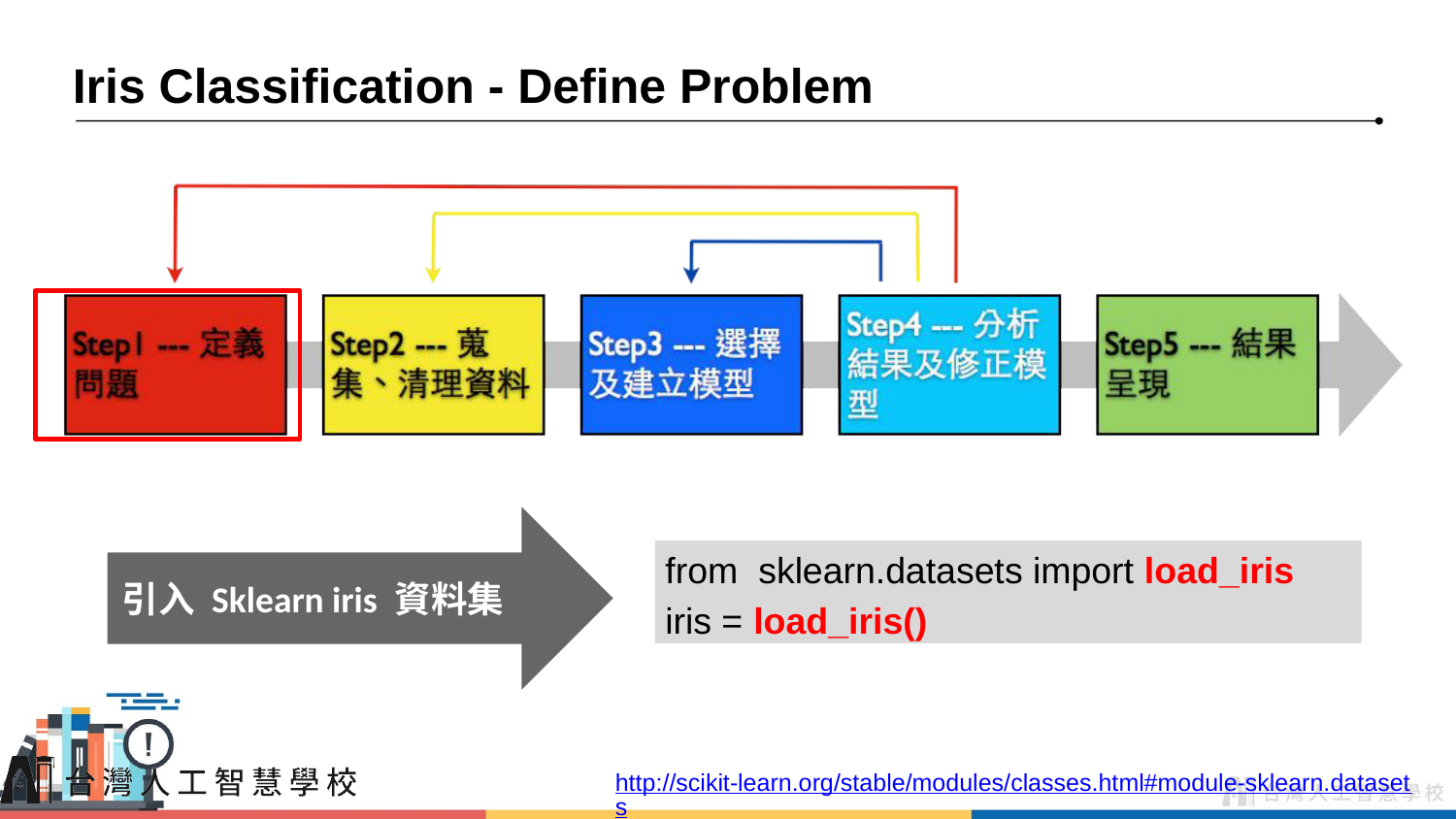

# Iris Classification - Define Problem

引入 Sklearn iris 資料集
 from  sklearn.datasets import load_iris
 iris = load_iris()
http://scikit-learn.org/stable/modules/classes.html#module-sklearn.datasets